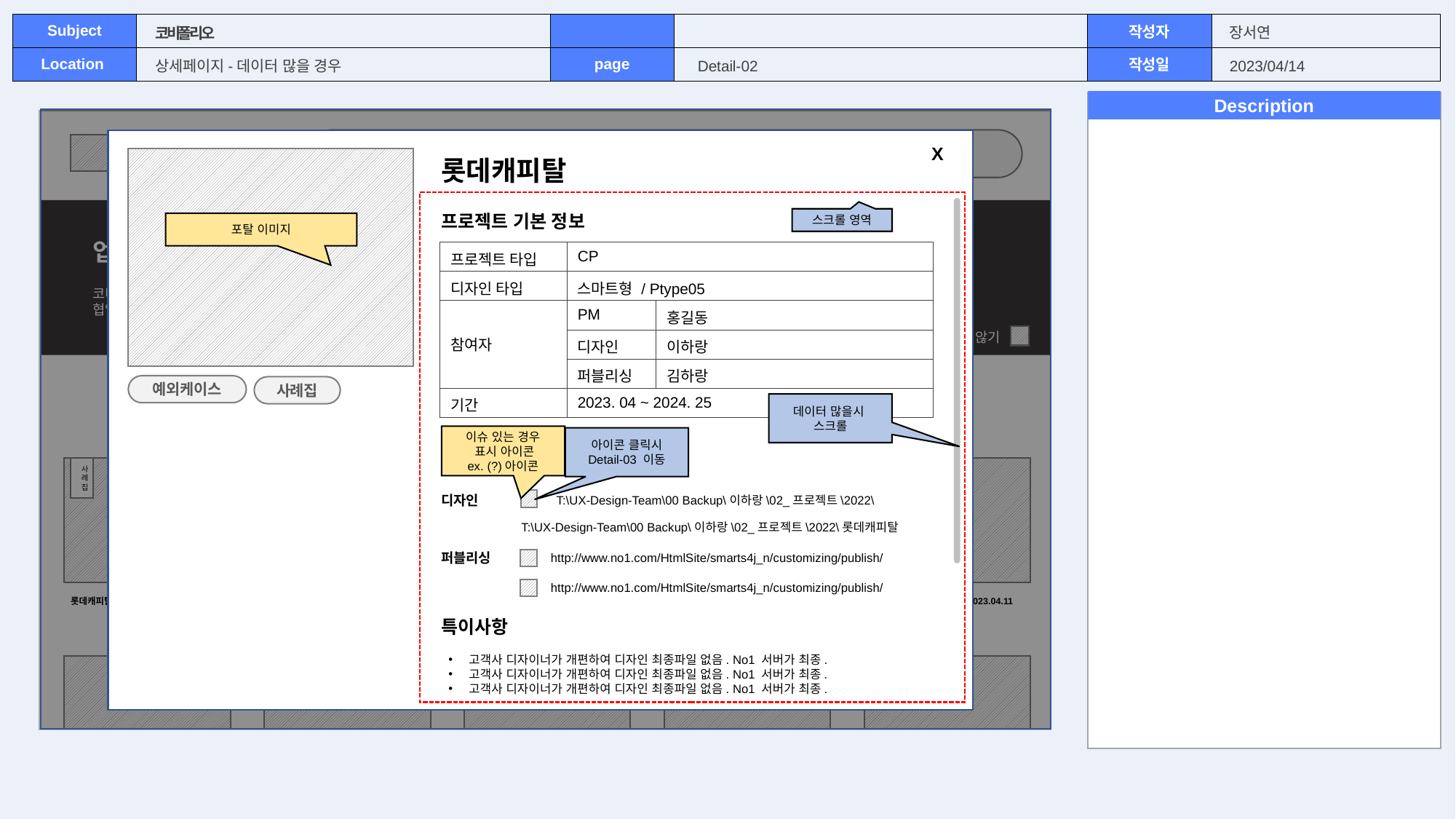

# 코비폴리오
상세페이지-데이터 많을 경우
Detail-02
2023/04/14

       코비전의 프로젝트 검색

업무 환경을 고려한 맞춤형 협업 플랫폼
코비젼 그룹웨어는 고객의 업무 환경에 대한 철저한 분석을 바탕으로
협업을 위한 최상의 서비스를 제공합니다.
3일간 보지 않기

코비젼의 솔루션을 경험한 수많은 기업

롯데캐피탈
2023.04.11
사례집

롯데캐피탈
2023.04.11

롯데캐피탈
2023.04.11
사례집

롯데캐피탈
2023.04.11

롯데캐피탈
2023.04.11

X
롯데캐피탈

프로젝트 기본 정보
스크롤 영역
포탈 이미지
| 프로젝트 타입 | CP |  |
| --- | --- | --- |
| 디자인 타입 | 스마트형 / Ptype05 |  |
| 참여자 | PM | 홍길동 |
|  | 디자인 | 이하랑 |
|  | 퍼블리싱 | 김하랑 |
| 기간 | 2023. 04 ~ 2024. 25 |  |
예외케이스
사례집
데이터 많을시
스크롤
이슈 있는 경우
 표시 아이콘
ex. (?)아이콘
아이콘 클릭시
Detail-03 이동
최종 파일 경로
디자인
T:\UX-Design-Team\00 Backup\이하랑\02_프로젝트\2022\

T:\UX-Design-Team\00 Backup\이하랑\02_프로젝트\2022\롯데캐피탈
퍼블리싱
http://www.no1.com/HtmlSite/smarts4j_n/customizing/publish/

http://www.no1.com/HtmlSite/smarts4j_n/customizing/publish/

특이사항
고객사 디자이너가 개편하여 디자인 최종파일 없음. No1 서버가 최종.
고객사 디자이너가 개편하여 디자인 최종파일 없음. No1 서버가 최종.
고객사 디자이너가 개편하여 디자인 최종파일 없음. No1 서버가 최종.